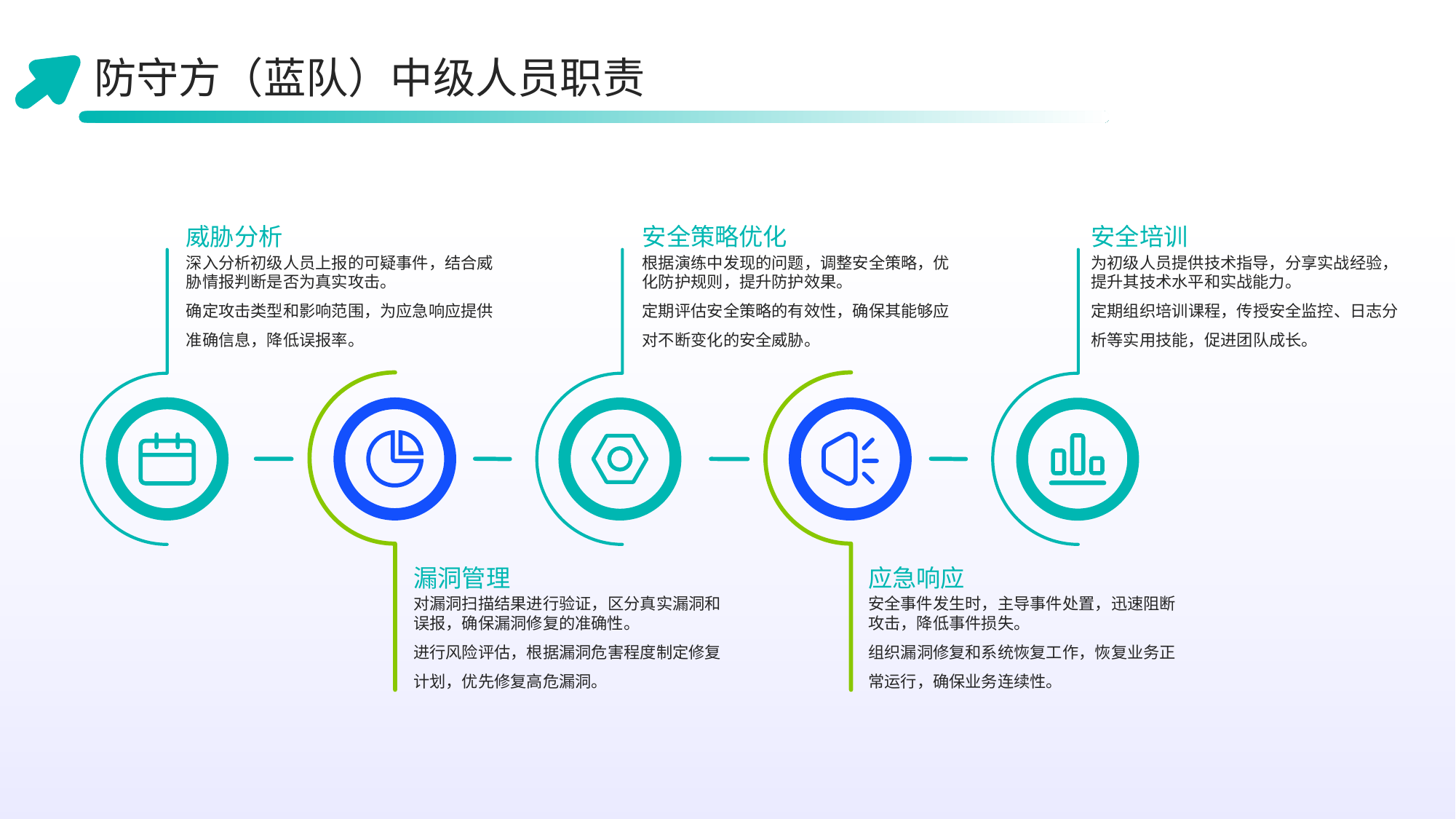

防守方（蓝队）中级人员职责

威胁分析
安全策略优化
安全培训
深入分析初级人员上报的可疑事件，结合威胁情报判断是否为真实攻击。
确定攻击类型和影响范围，为应急响应提供准确信息，降低误报率。
根据演练中发现的问题，调整安全策略，优化防护规则，提升防护效果。
定期评估安全策略的有效性，确保其能够应对不断变化的安全威胁。
为初级人员提供技术指导，分享实战经验，提升其技术水平和实战能力。
定期组织培训课程，传授安全监控、日志分析等实用技能，促进团队成长。

漏洞管理
应急响应
对漏洞扫描结果进行验证，区分真实漏洞和误报，确保漏洞修复的准确性。
进行风险评估，根据漏洞危害程度制定修复计划，优先修复高危漏洞。
安全事件发生时，主导事件处置，迅速阻断攻击，降低事件损失。
组织漏洞修复和系统恢复工作，恢复业务正常运行，确保业务连续性。